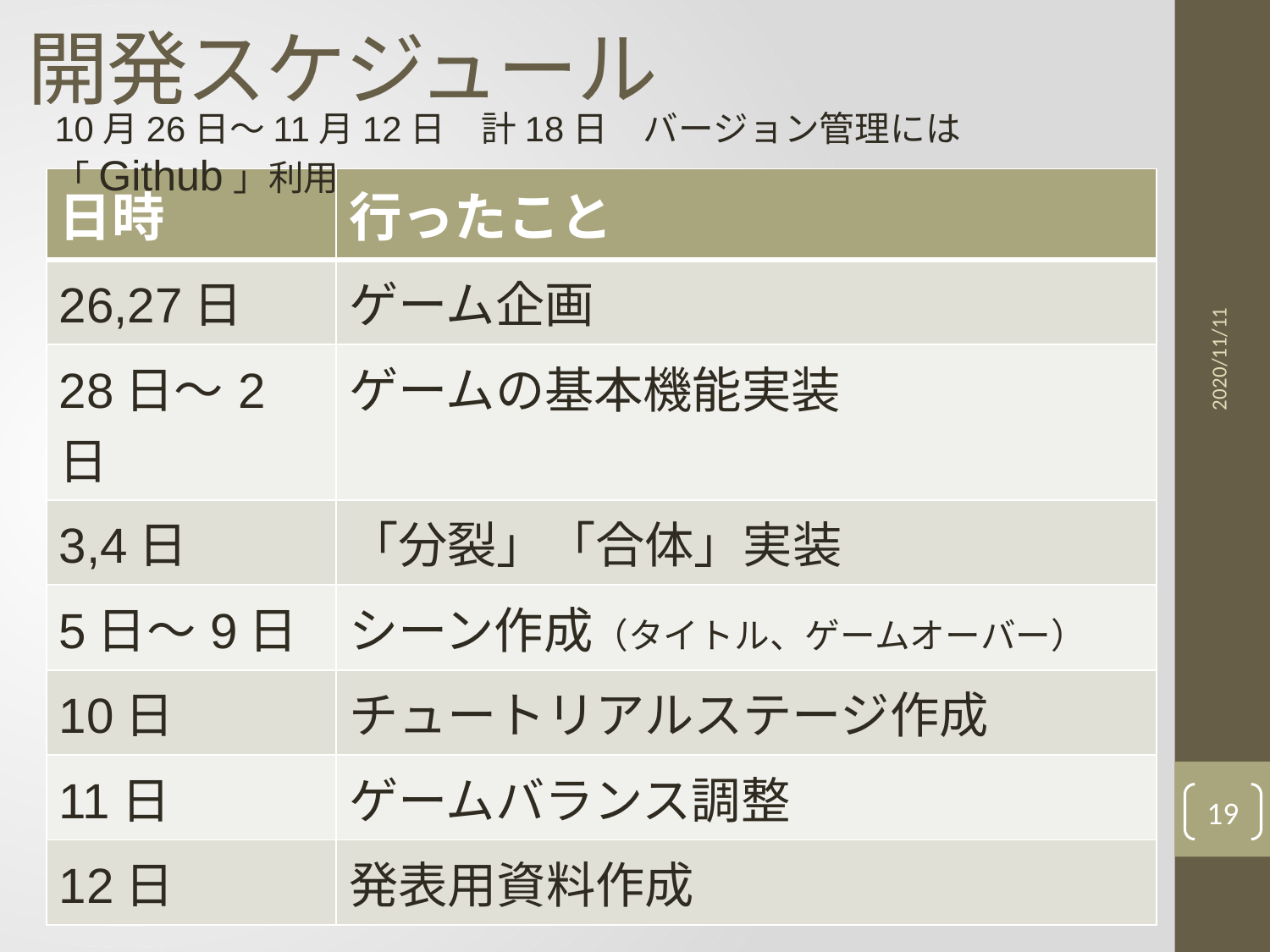

# 開発スケジュール
10月26日～11月12日　計18日　バージョン管理には「Github」利用
| 日時 | 行ったこと |
| --- | --- |
| 26,27日 | ゲーム企画 |
| 28日～2日 | ゲームの基本機能実装 |
| 3,4日 | 「分裂」「合体」実装 |
| 5日～9日 | シーン作成（タイトル、ゲームオーバー） |
| 10日 | チュートリアルステージ作成 |
| 11日 | ゲームバランス調整 |
| 12日 | 発表用資料作成 |
2020/11/11
19